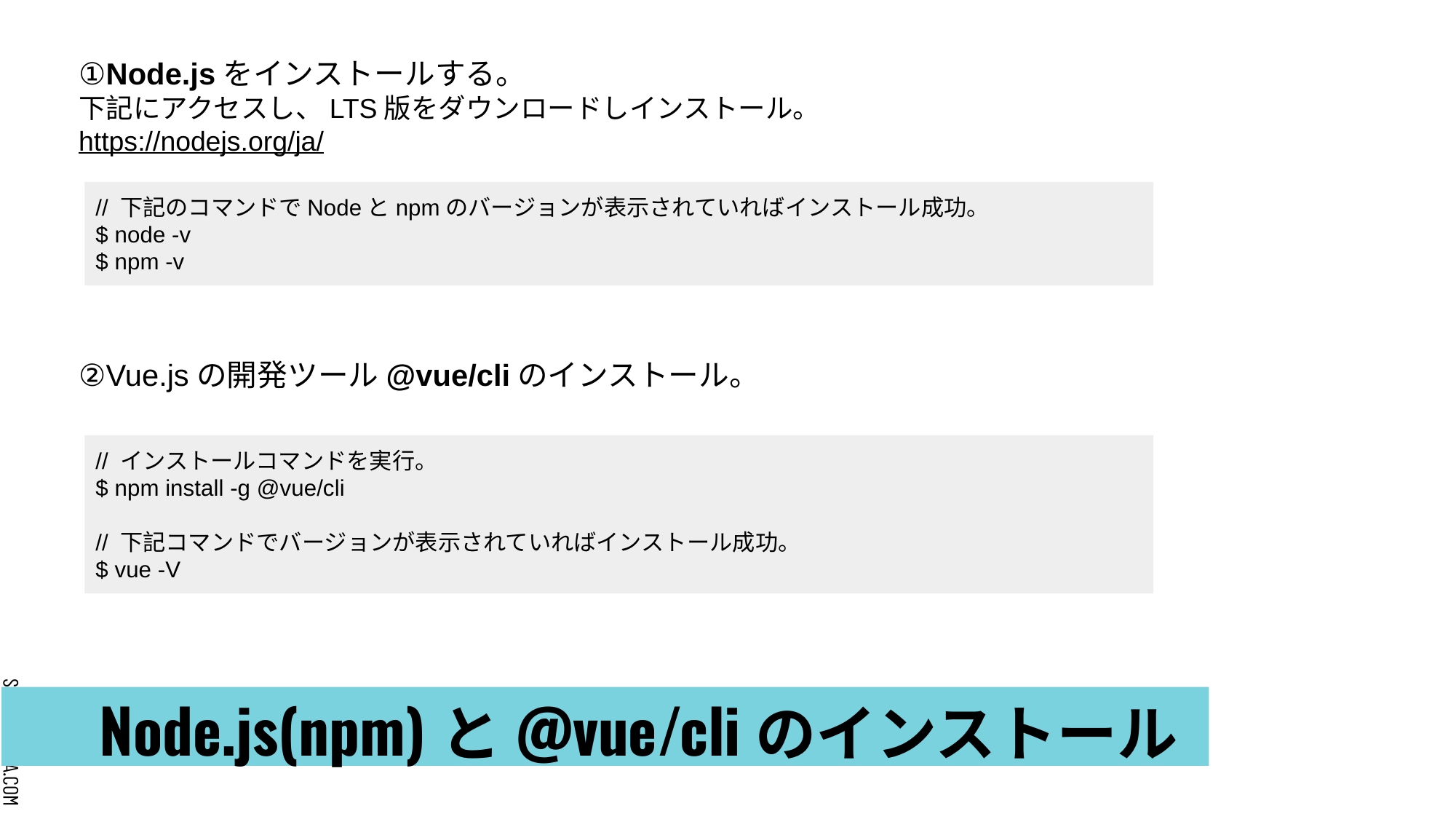

①Node.jsをインストールする。
下記にアクセスし、LTS版をダウンロードしインストール。
https://nodejs.org/ja/
// 下記のコマンドでNodeとnpmのバージョンが表示されていればインストール成功。
$ node -v
$ npm -v
②Vue.jsの開発ツール@vue/cliのインストール。
// インストールコマンドを実行。
$ npm install -g @vue/cli

// 下記コマンドでバージョンが表示されていればインストール成功。
$ vue -V
# Node.js(npm)と@vue/cliのインストール